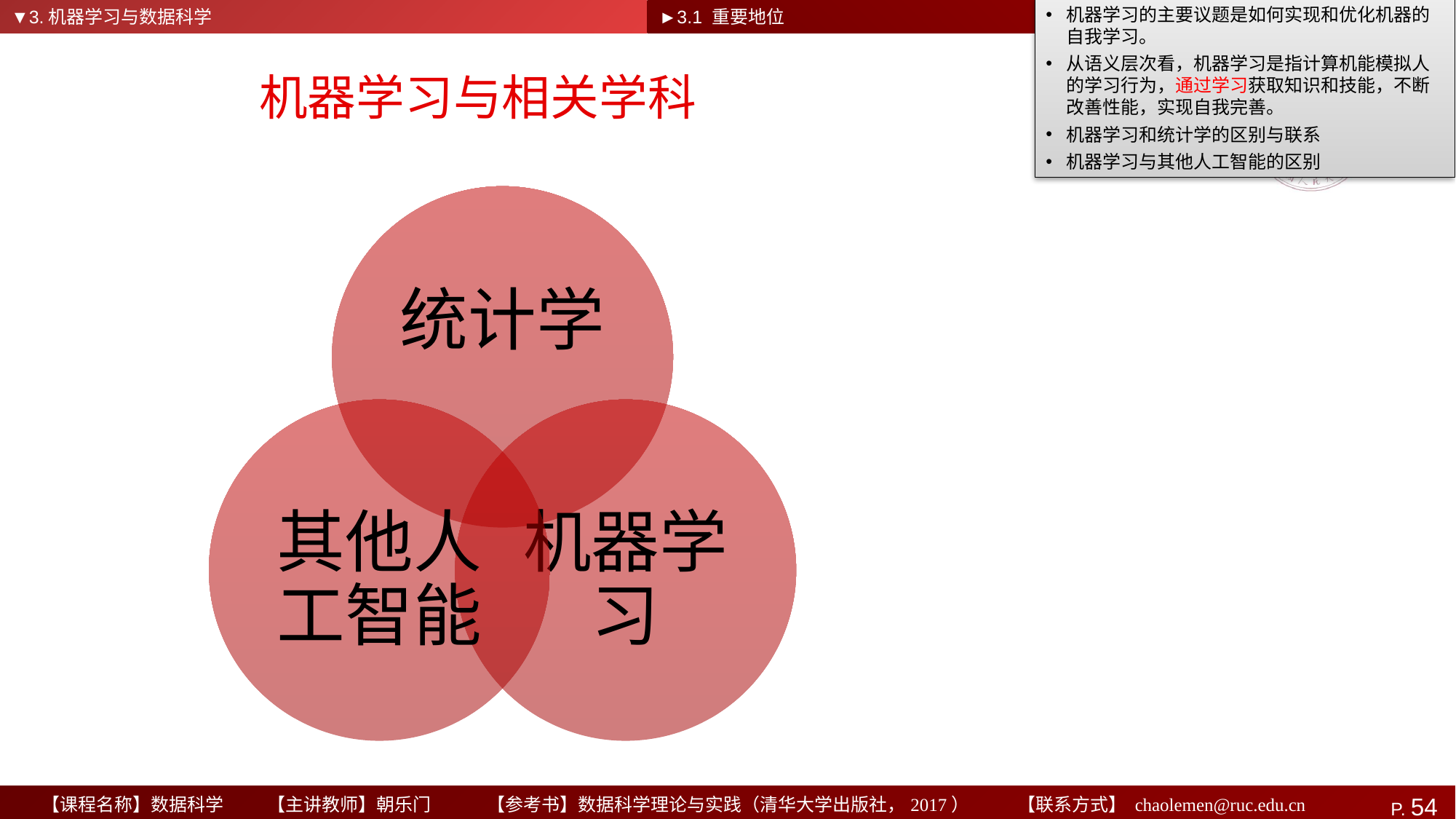

▼3.机器学习与数据科学
►3.1 重要地位
机器学习的主要议题是如何实现和优化机器的自我学习。
从语义层次看，机器学习是指计算机能模拟人的学习行为，通过学习获取知识和技能，不断改善性能，实现自我完善。
机器学习和统计学的区别与联系
机器学习与其他人工智能的区别
# 机器学习与相关学科
统计学
机器学习
其他人工智能